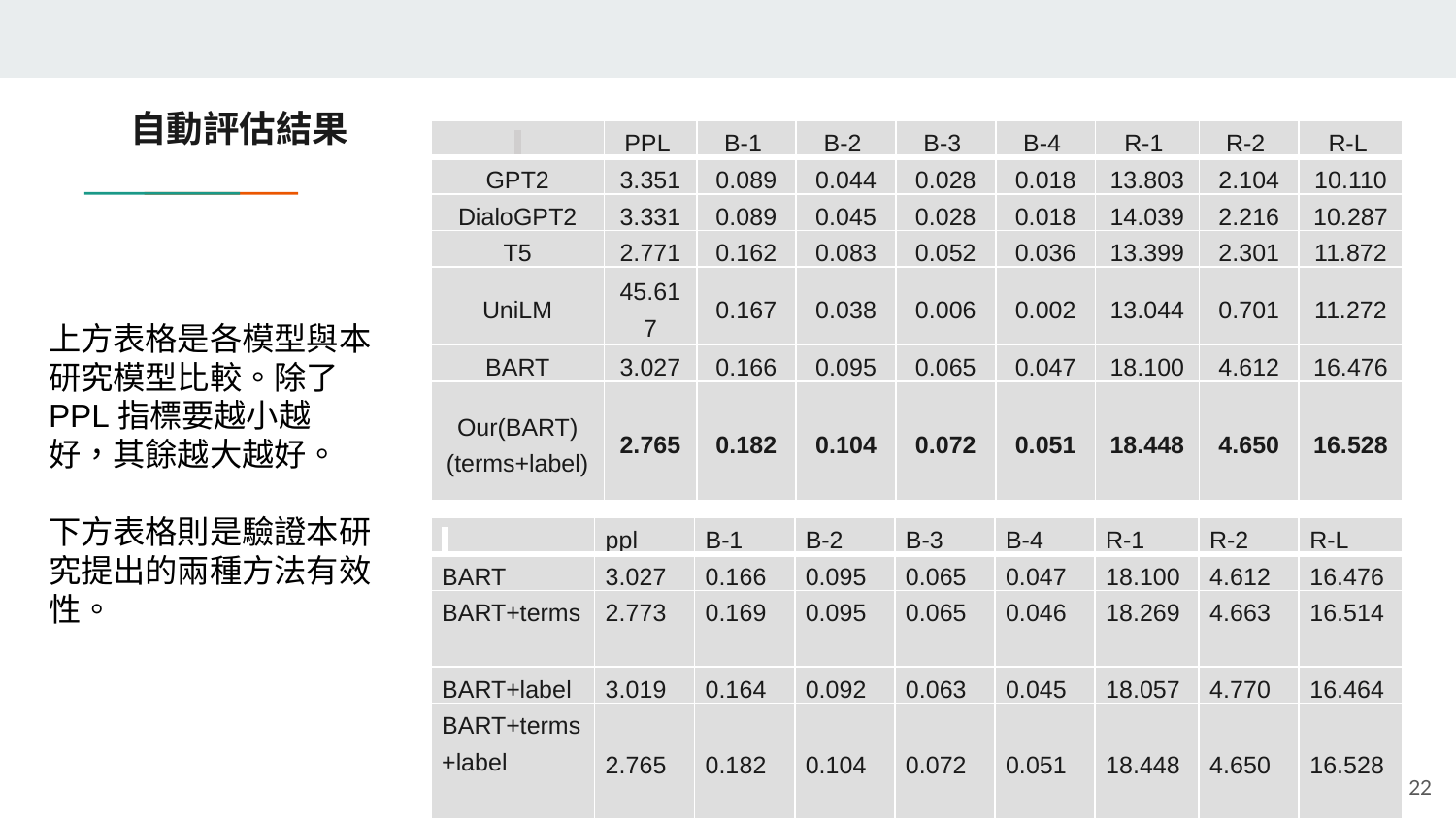

# 自動評估結果
|  | PPL | B-1 | B-2 | B-3 | B-4 | R-1 | R-2 | R-L |
| --- | --- | --- | --- | --- | --- | --- | --- | --- |
| GPT2 | 3.351 | 0.089 | 0.044 | 0.028 | 0.018 | 13.803 | 2.104 | 10.110 |
| DialoGPT2 | 3.331 | 0.089 | 0.045 | 0.028 | 0.018 | 14.039 | 2.216 | 10.287 |
| T5 | 2.771 | 0.162 | 0.083 | 0.052 | 0.036 | 13.399 | 2.301 | 11.872 |
| UniLM | 45.617 | 0.167 | 0.038 | 0.006 | 0.002 | 13.044 | 0.701 | 11.272 |
| BART | 3.027 | 0.166 | 0.095 | 0.065 | 0.047 | 18.100 | 4.612 | 16.476 |
| Our(BART) (terms+label) | 2.765 | 0.182 | 0.104 | 0.072 | 0.051 | 18.448 | 4.650 | 16.528 |
上方表格是各模型與本研究模型比較。除了PPL指標要越小越好，其餘越大越好。

下方表格則是驗證本研究提出的兩種方法有效性。

|  | ppl | B-1 | B-2 | B-3 | B-4 | R-1 | R-2 | R-L |
| --- | --- | --- | --- | --- | --- | --- | --- | --- |
| BART | 3.027 | 0.166 | 0.095 | 0.065 | 0.047 | 18.100 | 4.612 | 16.476 |
| BART+terms | 2.773 | 0.169 | 0.095 | 0.065 | 0.046 | 18.269 | 4.663 | 16.514 |
| BART+label | 3.019 | 0.164 | 0.092 | 0.063 | 0.045 | 18.057 | 4.770 | 16.464 |
| BART+terms +label | 2.765 | 0.182 | 0.104 | 0.072 | 0.051 | 18.448 | 4.650 | 16.528 |
22